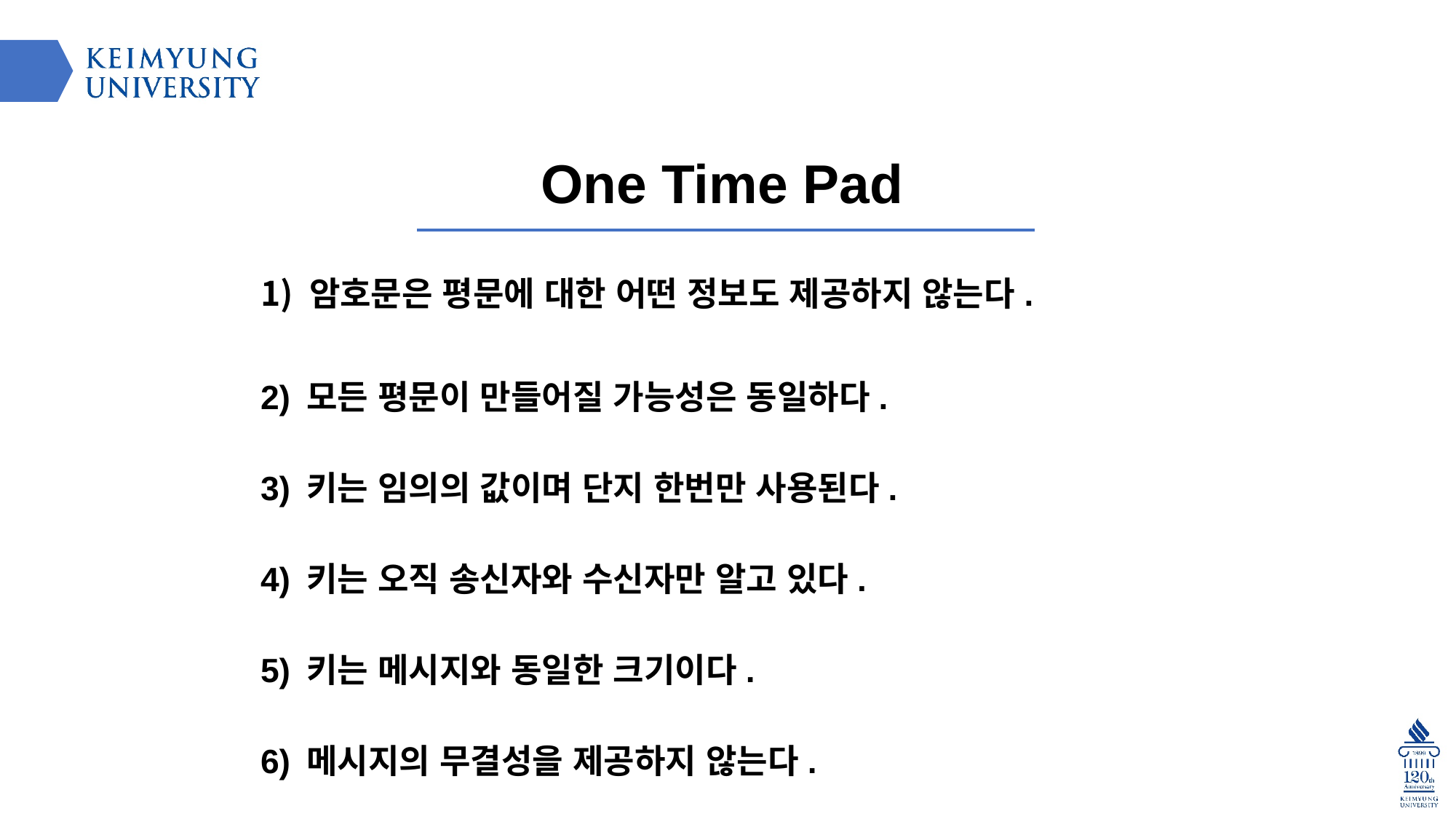

One Time Pad
암호문은 평문에 대한 어떤 정보도 제공하지 않는다.

2) 모든 평문이 만들어질 가능성은 동일하다.

3) 키는 임의의 값이며 단지 한번만 사용된다.

4) 키는 오직 송신자와 수신자만 알고 있다.

5) 키는 메시지와 동일한 크기이다.

6) 메시지의 무결성을 제공하지 않는다.